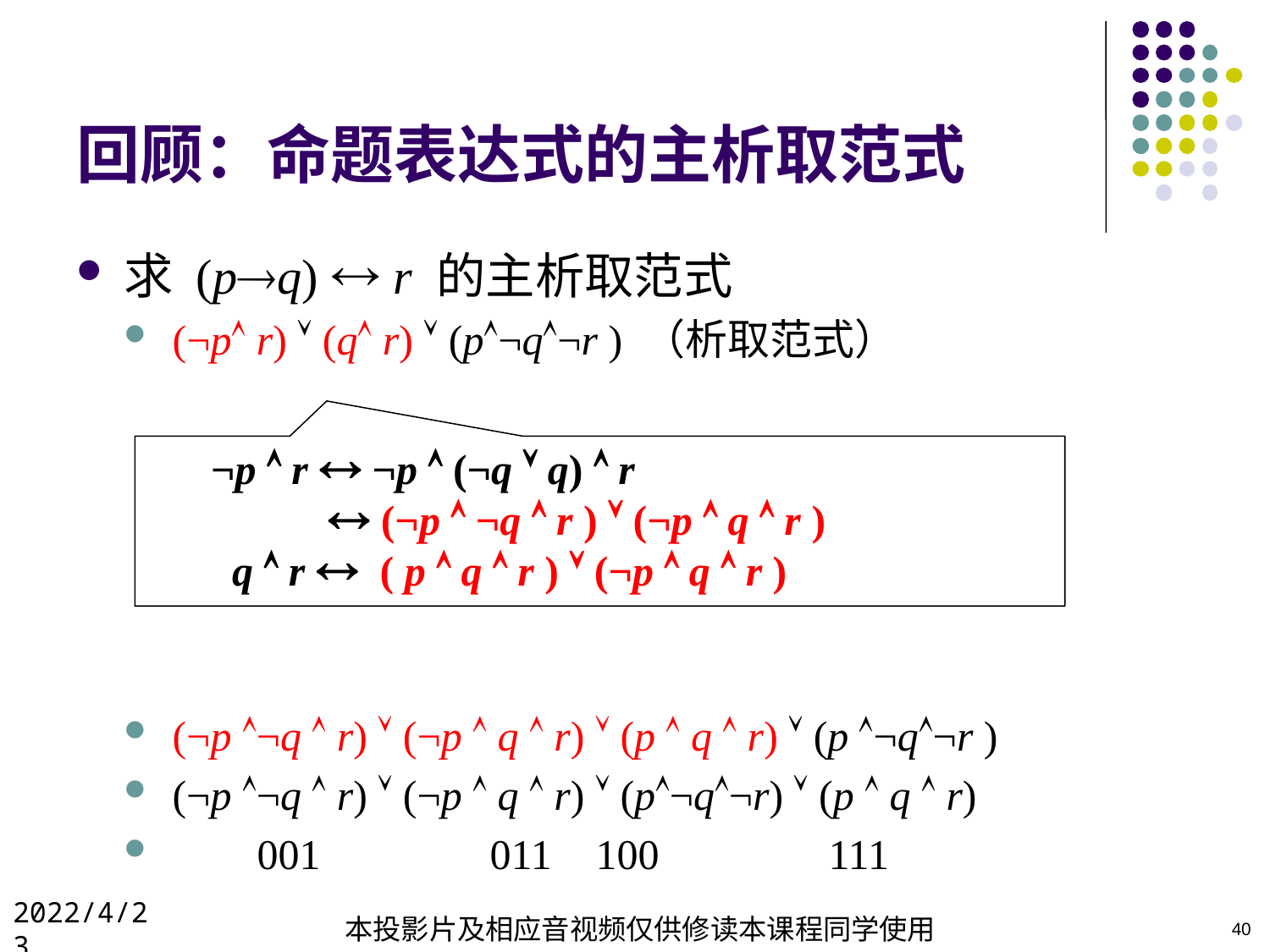

40
# 回顾：命题表达式的主析取范式
求 (p→q) ↔ r 的主析取范式
(¬p∧ r) ∨ (q∧ r) ∨ (p∧¬q∧¬r ) （析取范式）

(¬p ∧¬q ∧ r) ∨ (¬p ∧ q ∧ r) ∨ (p ∧ q ∧ r) ∨ (p ∧¬q∧¬r )
(¬p ∧¬q ∧ r) ∨ (¬p ∧ q ∧ r) ∨ (p∧¬q∧¬r) ∨ (p ∧ q ∧ r)
        001    	      011	    100		  111

¬p ∧ r ↔ ¬p ∧ (¬q ∨ q) ∧ r
           ↔ (¬p ∧ ¬q ∧ r ) ∨ (¬p ∧ q ∧ r )
  q ∧ r ↔  ( p ∧ q ∧ r ) ∨ (¬p ∧ q ∧ r )
2022/4/23
本投影片及相应音视频仅供修读本课程同学使用